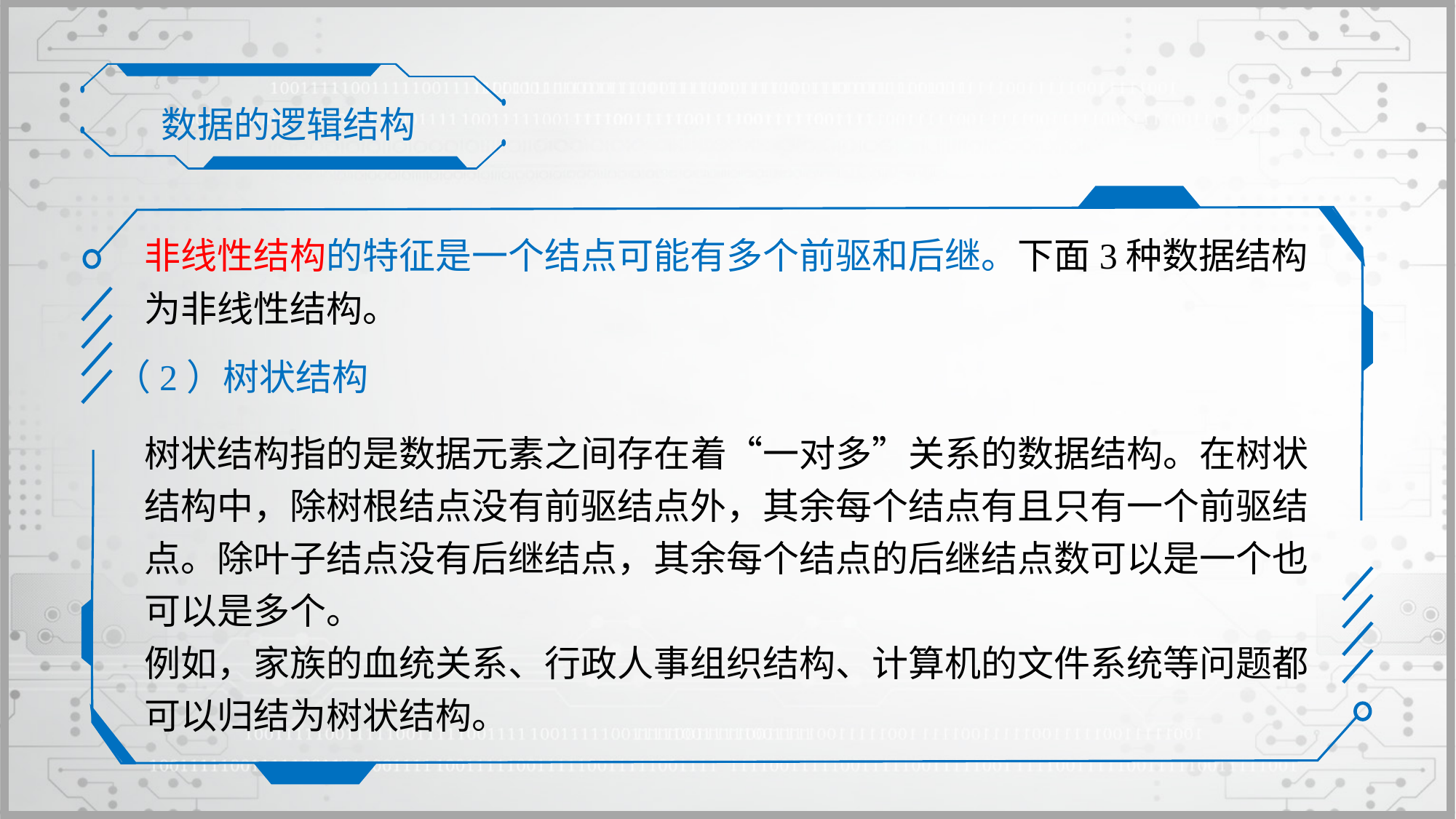

数据的逻辑结构

非线性结构的特征是一个结点可能有多个前驱和后继。下面3种数据结构为非线性结构。
（2）树状结构
树状结构指的是数据元素之间存在着“一对多”关系的数据结构。在树状结构中，除树根结点没有前驱结点外，其余每个结点有且只有一个前驱结点。除叶子结点没有后继结点，其余每个结点的后继结点数可以是一个也可以是多个。
例如，家族的血统关系、行政人事组织结构、计算机的文件系统等问题都可以归结为树状结构。